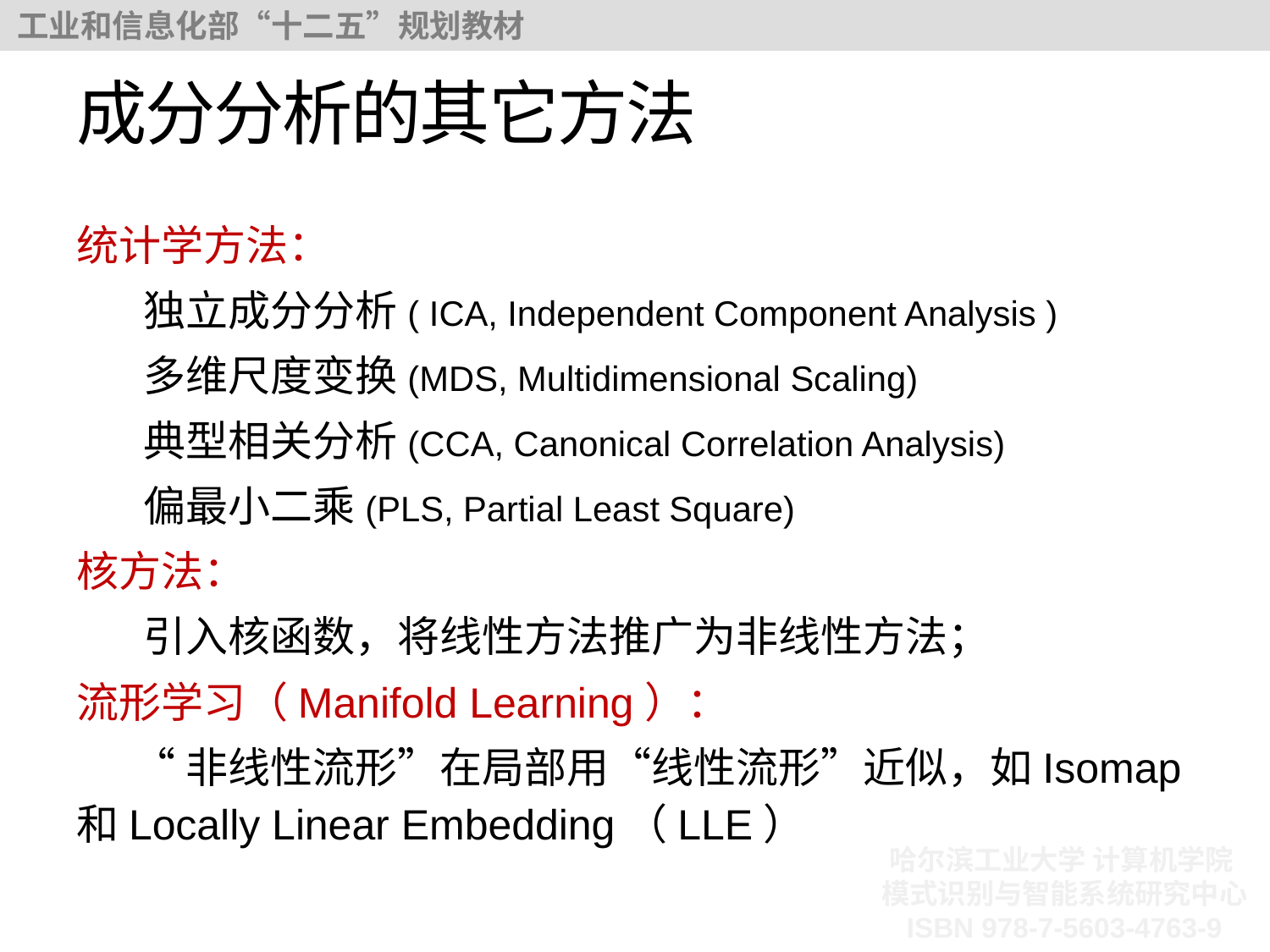

# 成分分析的其它方法
统计学方法：
      独立成分分析( ICA, Independent Component Analysis )
      多维尺度变换(MDS, Multidimensional Scaling)
      典型相关分析(CCA, Canonical Correlation Analysis)
      偏最小二乘(PLS, Partial Least Square)
核方法：
      引入核函数，将线性方法推广为非线性方法；
流形学习（Manifold Learning）：
      “非线性流形”在局部用“线性流形”近似，如Isomap和Locally Linear Embedding（LLE）